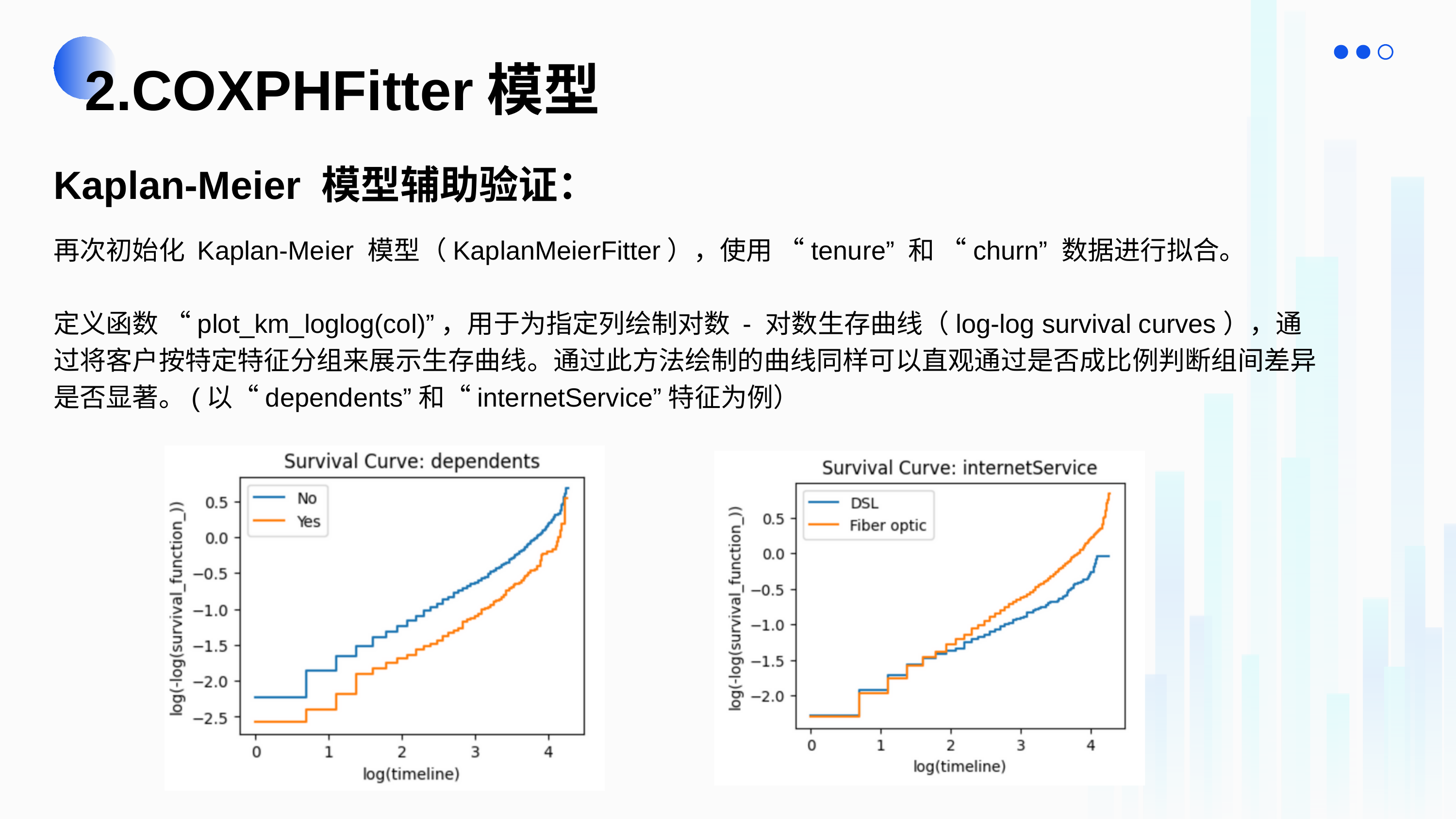

2.COXPHFitter模型

Kaplan-Meier 模型辅助验证：

再次初始化 Kaplan-Meier 模型（KaplanMeierFitter），使用 “tenure” 和 “churn” 数据进行拟合。

定义函数 “plot_km_loglog(col)”，用于为指定列绘制对数 - 对数生存曲线（log-log survival curves），通过将客户按特定特征分组来展示生存曲线。通过此方法绘制的曲线同样可以直观通过是否成比例判断组间差异是否显著。(以“dependents”和“internetService”特征为例）